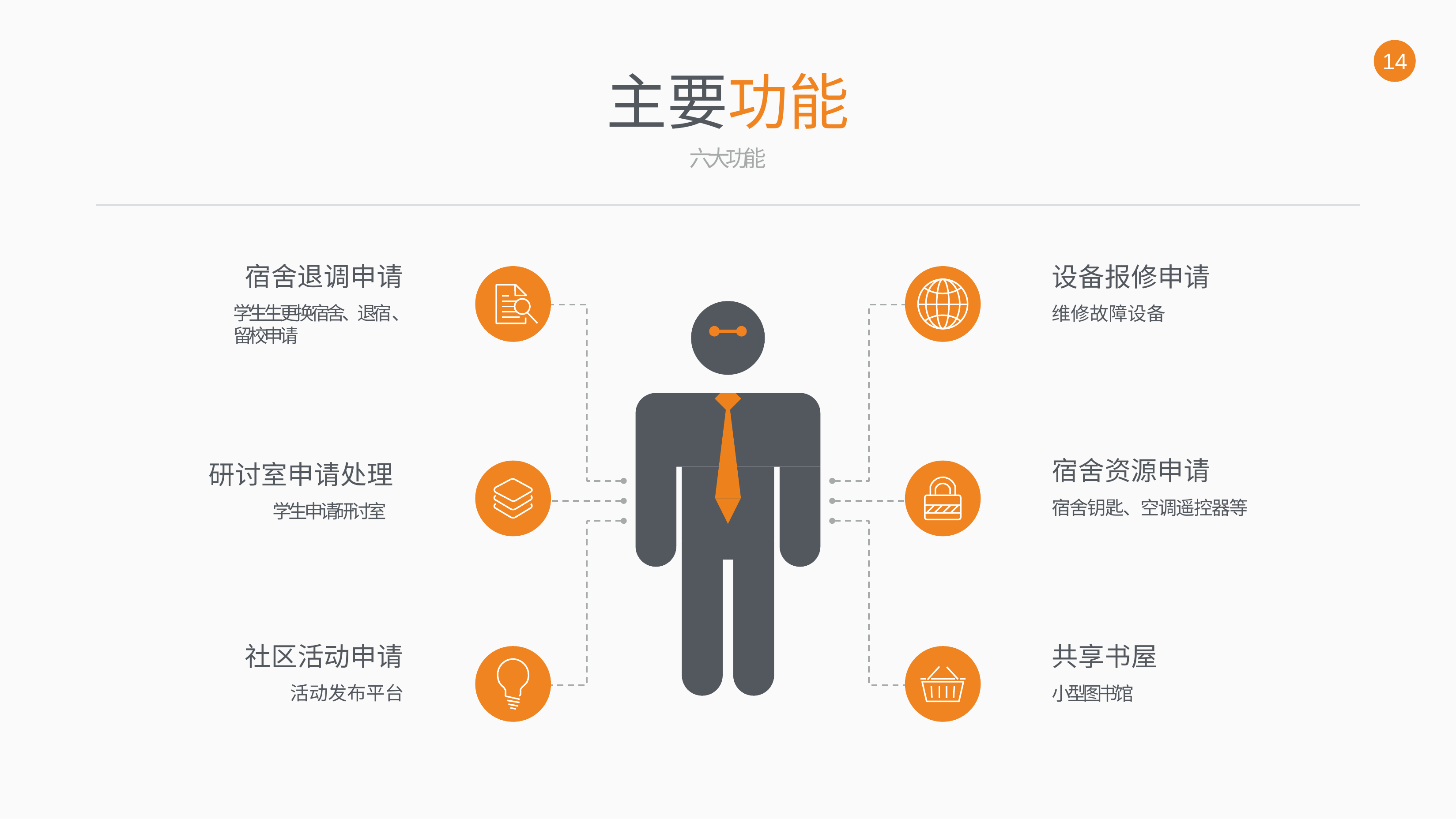

14
# 主要功能
六⼤功能

宿舍退调申请
学⽣生更换宿舍、退宿、留校申请
设备报修申请
维修故障设备

宿舍资源申请
宿舍钥匙、空调遥控器等
研讨室申请处理
学生申请研讨室

社区活动申请
活动发布平台
共享书屋
⼩型图书馆